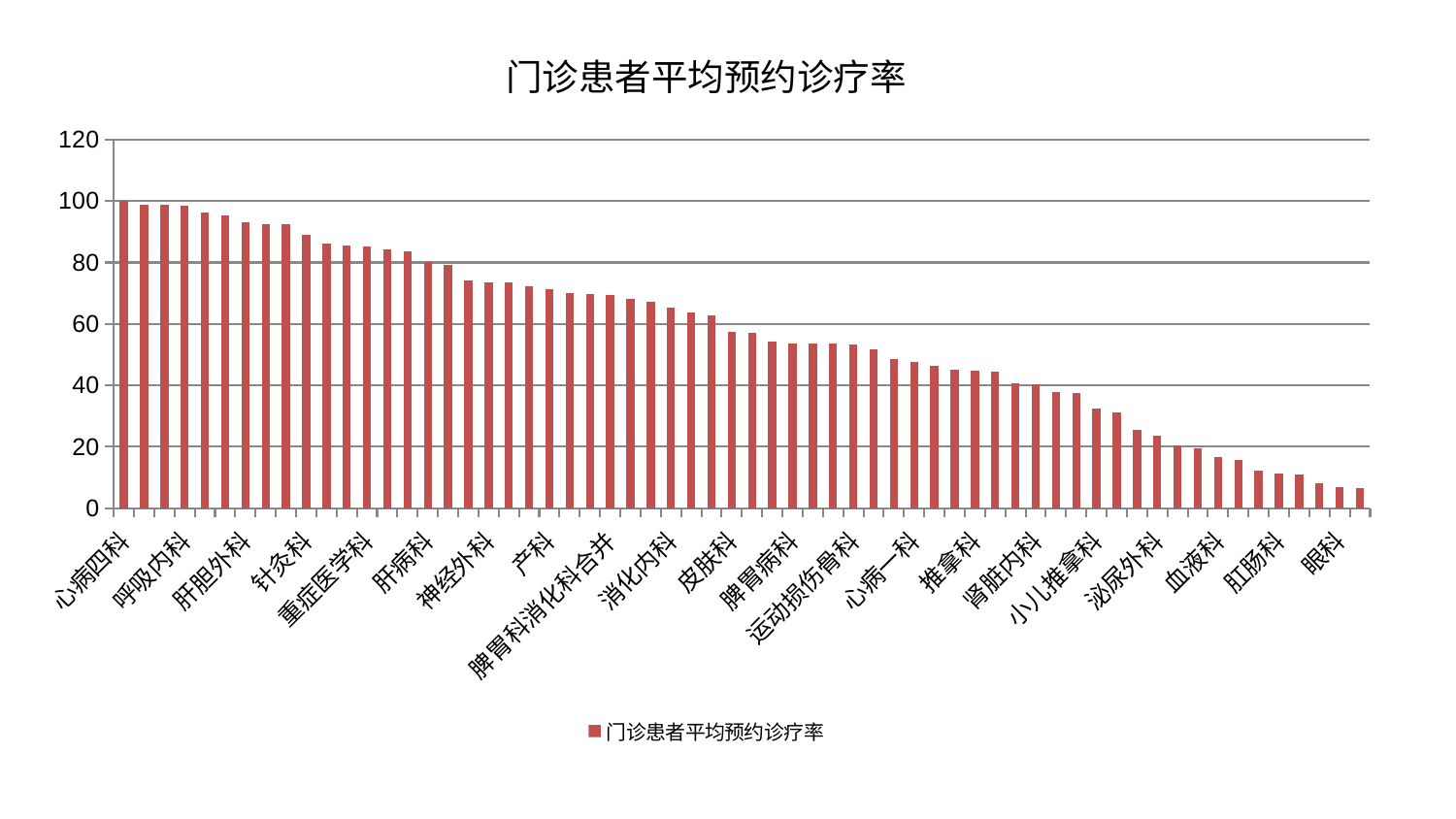

### Chart: 门诊患者平均预约诊疗率

| Category | 门诊患者平均预约诊疗率 |
|---|---|
| 心病四科 | 100.0 |
| 妇科 | 98.74541982603846 |
| 老年医学科 | 98.66483258523654 |
| 呼吸内科 | 98.47224594347186 |
| 口腔科 | 96.21833457583932 |
| 耳鼻喉科 | 95.37799908355021 |
| 肝胆外科 | 92.97095286632607 |
| 男科 | 92.49026846712518 |
| 东区重症医学科 | 92.38382551006421 |
| 针灸科 | 88.97411124976966 |
| 骨科 | 86.16355247962564 |
| 心血管内科 | 85.41052811594656 |
| 重症医学科 | 85.2307554275373 |
| 神经内科 | 84.36889988629288 |
| 关节骨科 | 83.63833066081175 |
| 肝病科 | 80.07869573260098 |
| 综合内科 | 79.25739267036592 |
| 儿科 | 74.26937332361692 |
| 神经外科 | 73.58024611584074 |
| 中医外治中心 | 73.44583551715134 |
| 肾病科 | 72.27181652109267 |
| 产科 | 71.41293596007483 |
| 心病二科 | 70.02889663727466 |
| 显微骨科 | 69.7400527211769 |
| 脾胃科消化科合并 | 69.32034500590973 |
| 脊柱骨科 | 68.15063926801201 |
| 创伤骨科 | 67.35017646593178 |
| 消化内科 | 65.41247498191849 |
| 肿瘤内科 | 63.77561291993619 |
| 乳腺甲状腺外科 | 62.71779405149418 |
| 皮肤科 | 57.492854833065806 |
| 内分泌科 | 57.265733770746216 |
| 微创骨科 | 54.201627816520585 |
| 脾胃病科 | 53.74448862477809 |
| 脑病一科 | 53.73832555291413 |
| 治未病中心 | 53.63755544350143 |
| 运动损伤骨科 | 53.45078529516615 |
| 胸外科 | 51.735244368034785 |
| 周围血管科 | 48.45287574280584 |
| 心病一科 | 47.625375009984474 |
| 妇科妇二科合并 | 46.423225642505514 |
| 中医经典科 | 45.263468541212504 |
| 推拿科 | 44.75153628047985 |
| 东区肾病科 | 44.62948339369923 |
| 医院 | 40.70823798713346 |
| 肾脏内科 | 40.39168235609631 |
| 小儿骨科 | 37.864018549404776 |
| 普通外科 | 37.556777264097676 |
| 小儿推拿科 | 32.48065202615227 |
| 康复科 | 31.19923678018899 |
| 西区重症医学科 | 25.670259264794627 |
| 泌尿外科 | 23.71921177536922 |
| 脑病三科 | 20.45772755840818 |
| 美容皮肤科 | 19.443606323426742 |
| 血液科 | 16.5739805677533 |
| 风湿病科 | 15.59495284515997 |
| 妇二科 | 12.26681568307557 |
| 肛肠科 | 11.361450101269277 |
| 心病三科 | 11.019201407016618 |
| 身心医学科 | 8.017248648514519 |
| 眼科 | 6.964849695776287 |
| 脑病二科 | 6.437119613634712 |
61